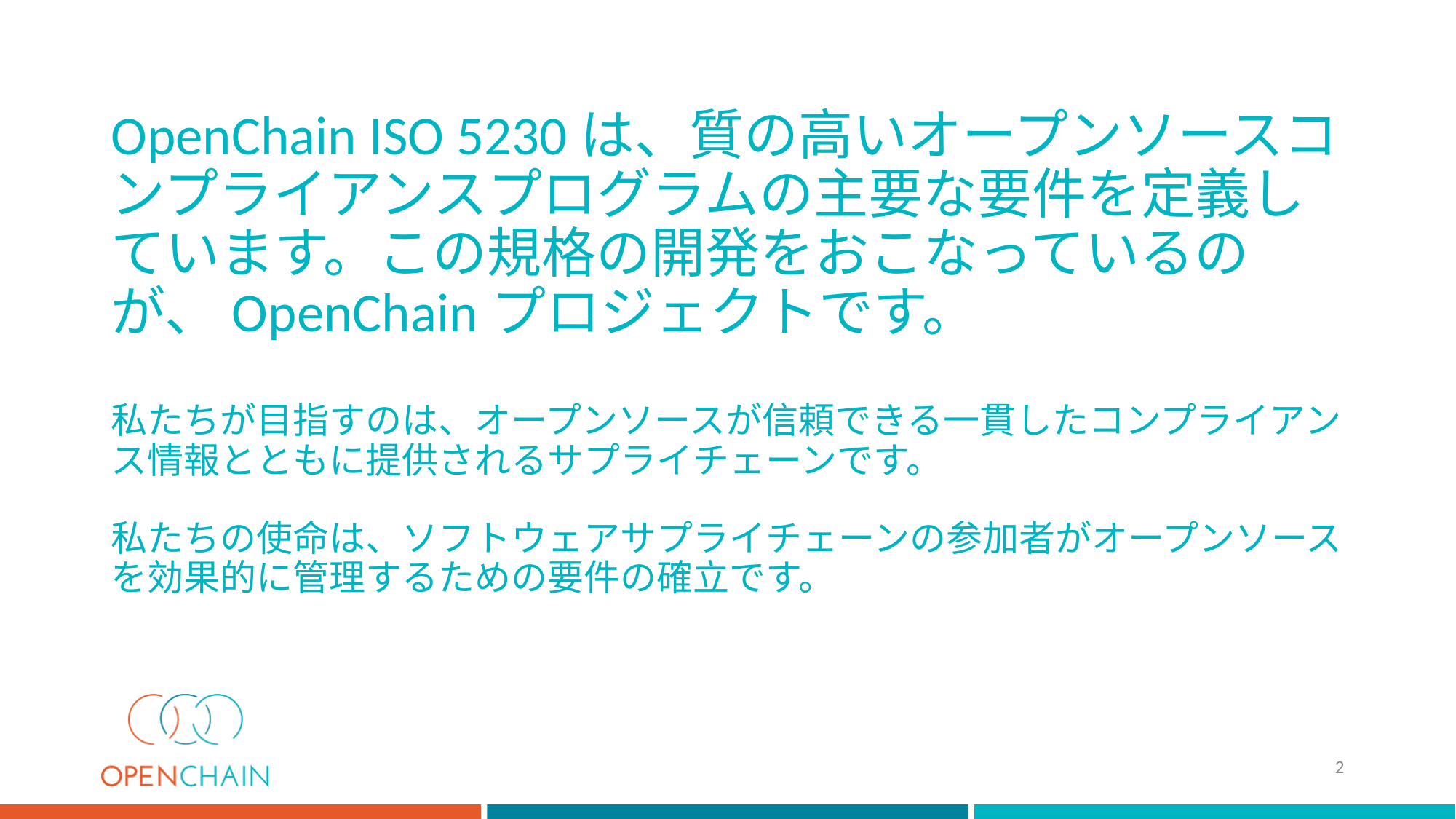

# OpenChain ISO 5230は、質の高いオープンソースコンプライアンスプログラムの主要な要件を定義しています。この規格の開発をおこなっているのが、OpenChainプロジェクトです。 私たちが目指すのは、オープンソースが信頼できる一貫したコンプライアンス情報とともに提供されるサプライチェーンです。 私たちの使命は、ソフトウェアサプライチェーンの参加者がオープンソースを効果的に管理するための要件の確立です。
2